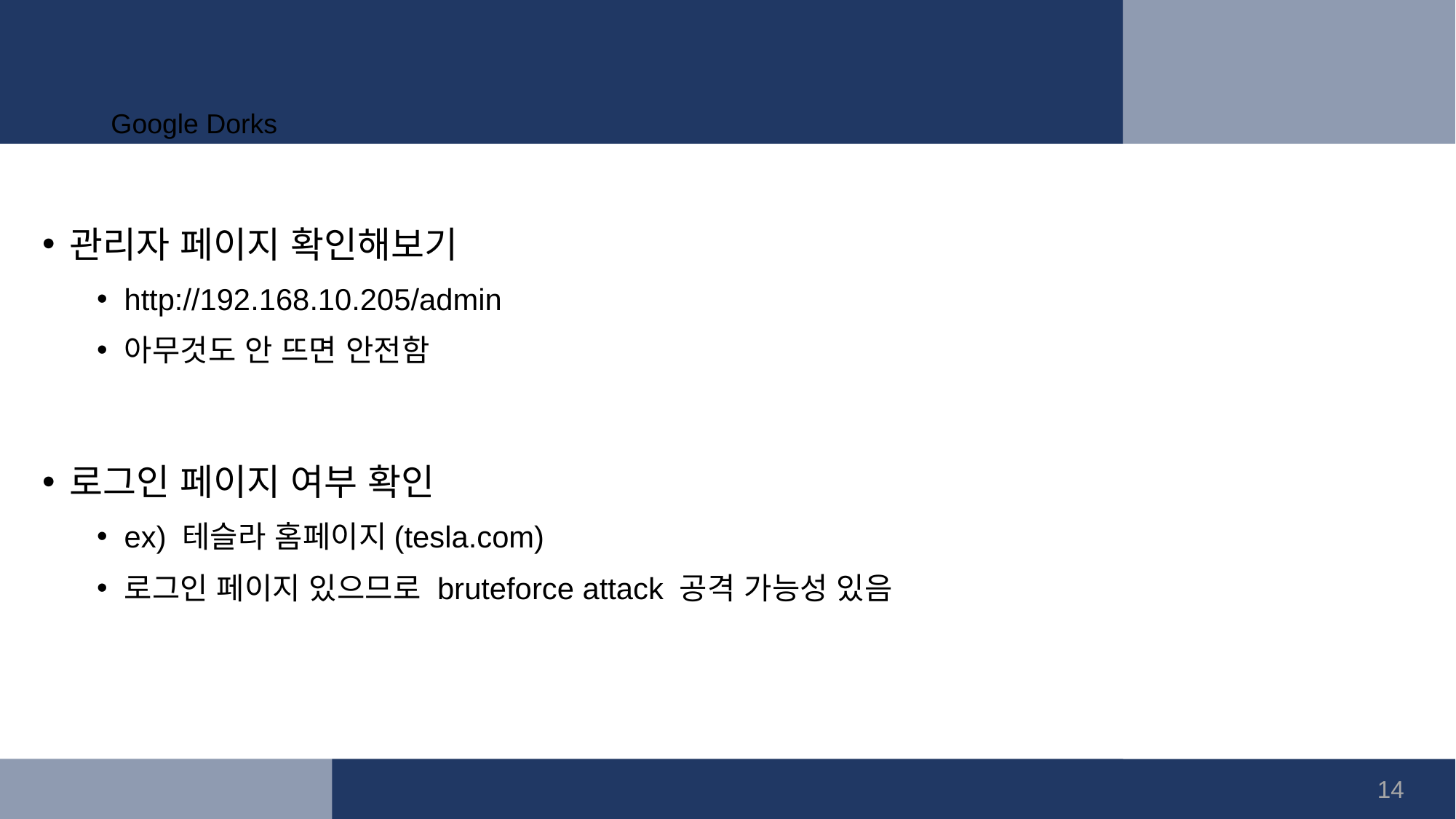

# Google Dorks
관리자 페이지 확인해보기
http://192.168.10.205/admin
아무것도 안 뜨면 안전함

로그인 페이지 여부 확인
ex) 테슬라 홈페이지(tesla.com)
로그인 페이지 있으므로 bruteforce attack 공격 가능성 있음

14